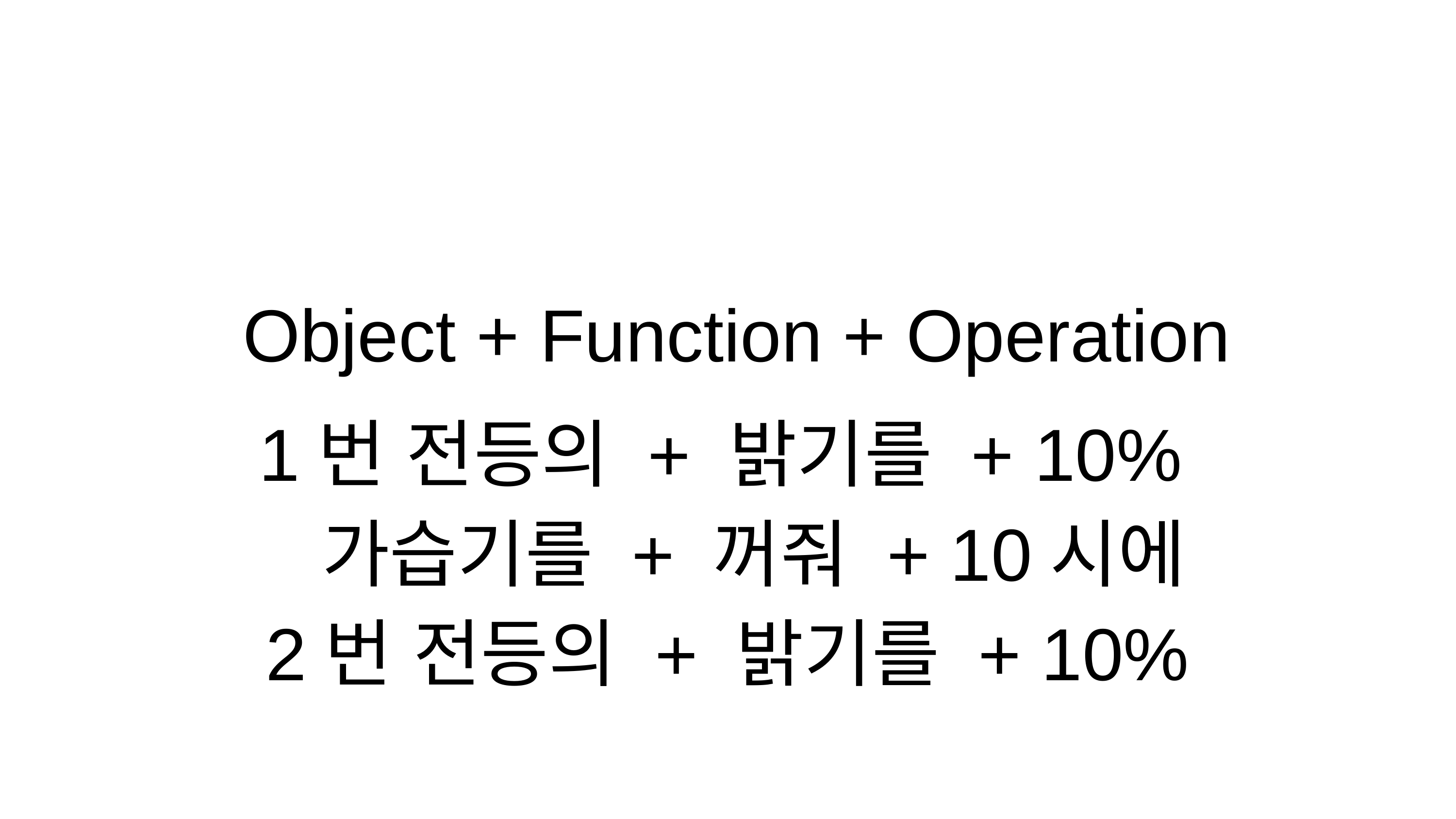

Object + Function + Operation
1번 전등의 + 밝기를 + 10%
가습기를 + 꺼줘 + 10시에
2번 전등의 + 밝기를 + 10%